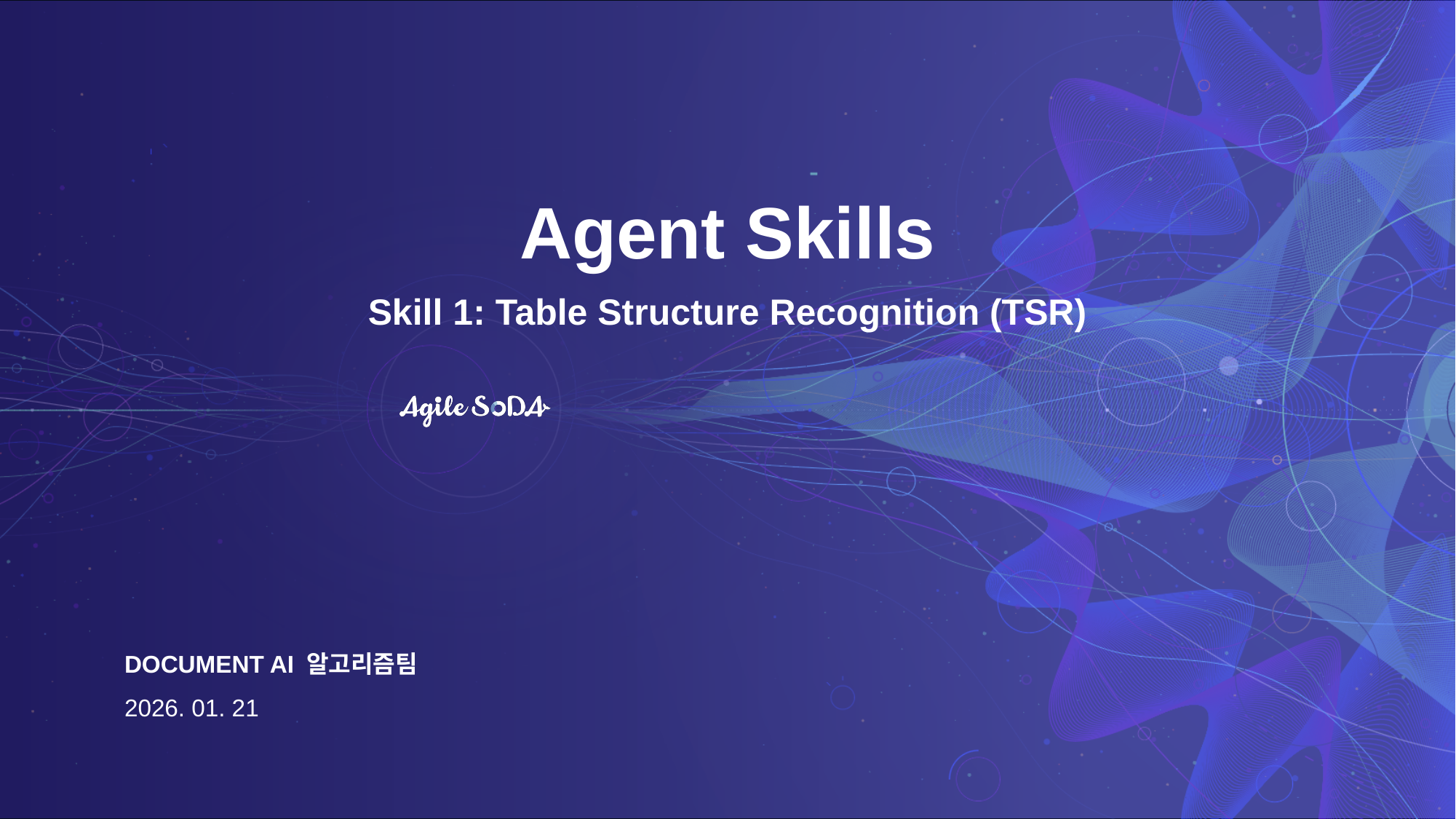

Skill 1: Table Structure Recognition (TSR)
DOCUMENT AI 알고리즘팀
2026. 01. 21